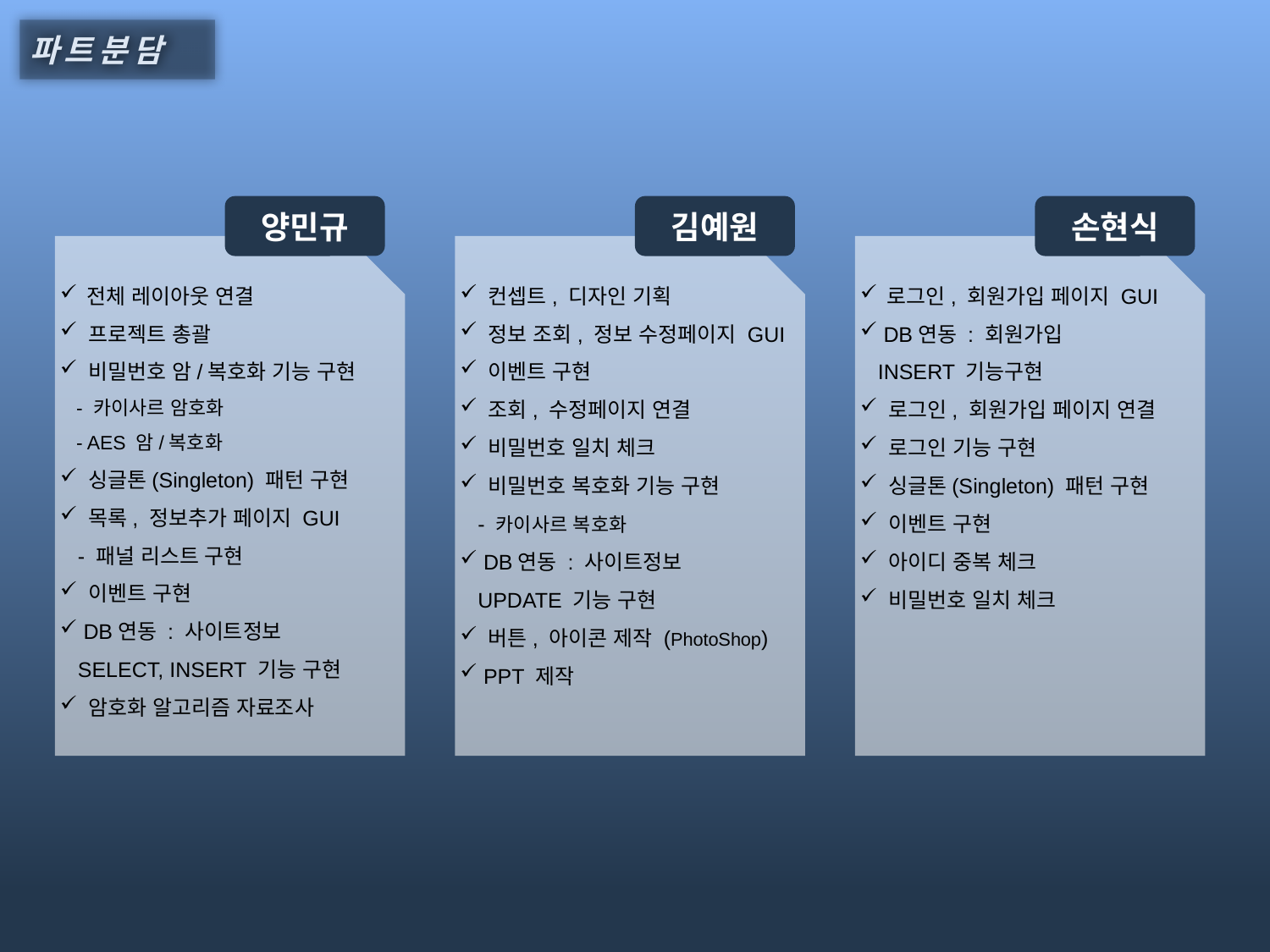

파트분담
양민규
김예원
손현식
 전체 레이아웃 연결
 프로젝트 총괄
 비밀번호 암/복호화 기능 구현
   - 카이사르 암호화
   - AES 암/복호화
 싱글톤(Singleton) 패턴 구현
 목록, 정보추가 페이지 GUI
   - 패널 리스트 구현
 이벤트 구현
 DB연동 : 사이트정보
   SELECT, INSERT 기능 구현
 암호화 알고리즘 자료조사
 컨셉트, 디자인 기획
 정보 조회, 정보 수정페이지 GUI
 이벤트 구현
 조회, 수정페이지 연결
 비밀번호 일치 체크
 비밀번호 복호화 기능 구현
   - 카이사르 복호화
 DB연동 : 사이트정보
   UPDATE 기능 구현
 버튼, 아이콘 제작 (PhotoShop)
 PPT 제작
 로그인, 회원가입 페이지 GUI
 DB연동 : 회원가입
   INSERT 기능구현
 로그인, 회원가입 페이지 연결
 로그인 기능 구현
 싱글톤(Singleton) 패턴 구현
 이벤트 구현
 아이디 중복 체크
 비밀번호 일치 체크